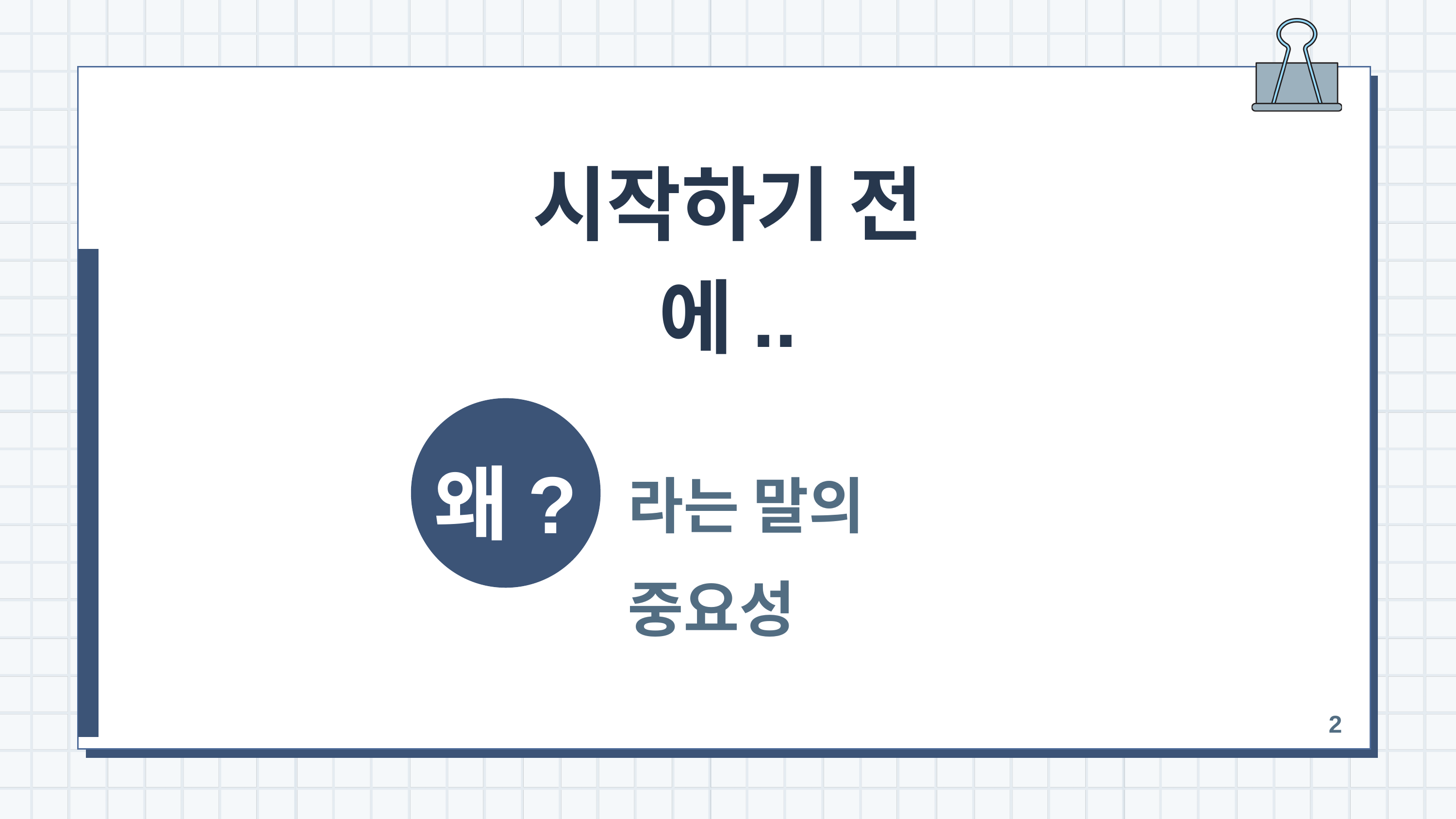

시작하기 전에..

왜?
라는 말의 중요성
2